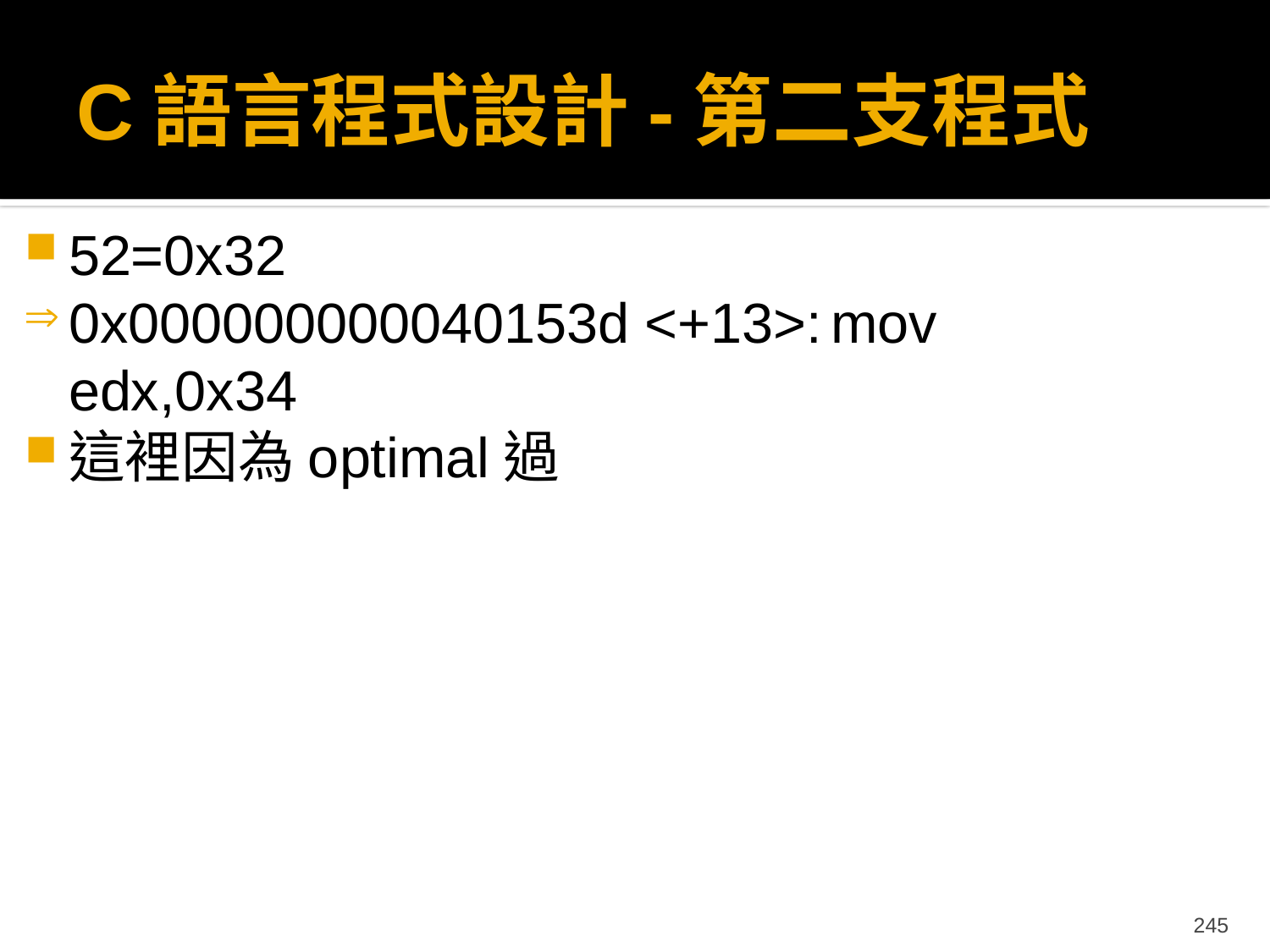

# C語言程式設計-第二支程式
52=0x32
0x000000000040153d <+13>:	mov    edx,0x34
這裡因為optimal過
245